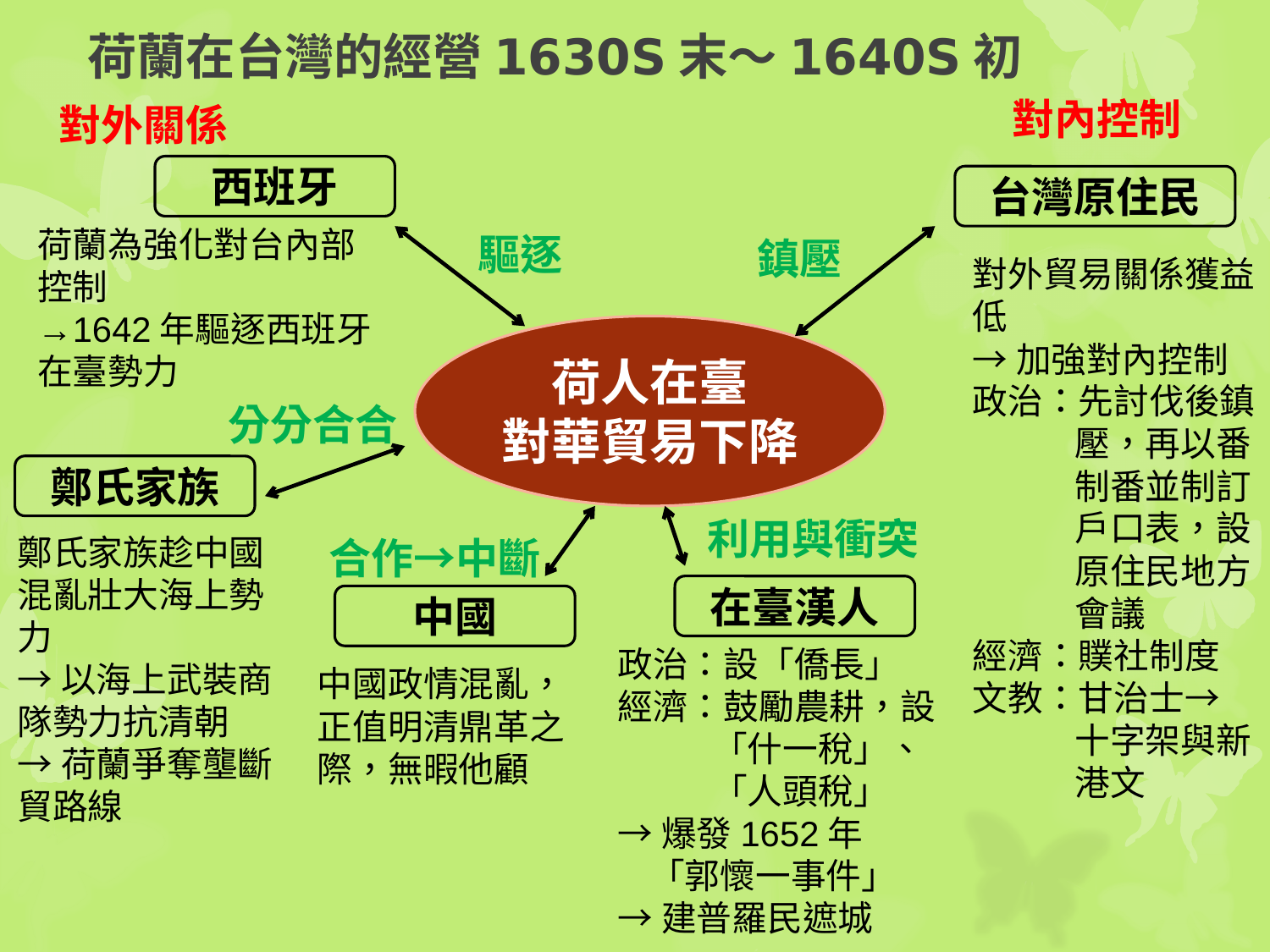

# 荷蘭在台灣的經營1630S末～1640S初
對內控制
對外關係
西班牙
台灣原住民
荷蘭為強化對台內部控制
→1642年驅逐西班牙在臺勢力
驅逐
鎮壓
對外貿易關係獲益低
→加強對內控制
政治：先討伐後鎮
            壓，再以番
            制番並制訂
            戶口表，設
            原住民地方
            會議
經濟：贌社制度
文教：甘治士→
            十字架與新
            港文
荷人在臺
對華貿易下降
分分合合
鄭氏家族
利用與衝突
鄭氏家族趁中國混亂壯大海上勢力
→以海上武裝商隊勢力抗清朝
→荷蘭爭奪壟斷貿路線
合作→中斷
在臺漢人
中國
政治：設「僑長」
經濟：鼓勵農耕，設
           「什一稅」、
           「人頭稅」
→爆發1652年
   「郭懷一事件」
→建普羅民遮城
中國政情混亂，正值明清鼎革之際，無暇他顧